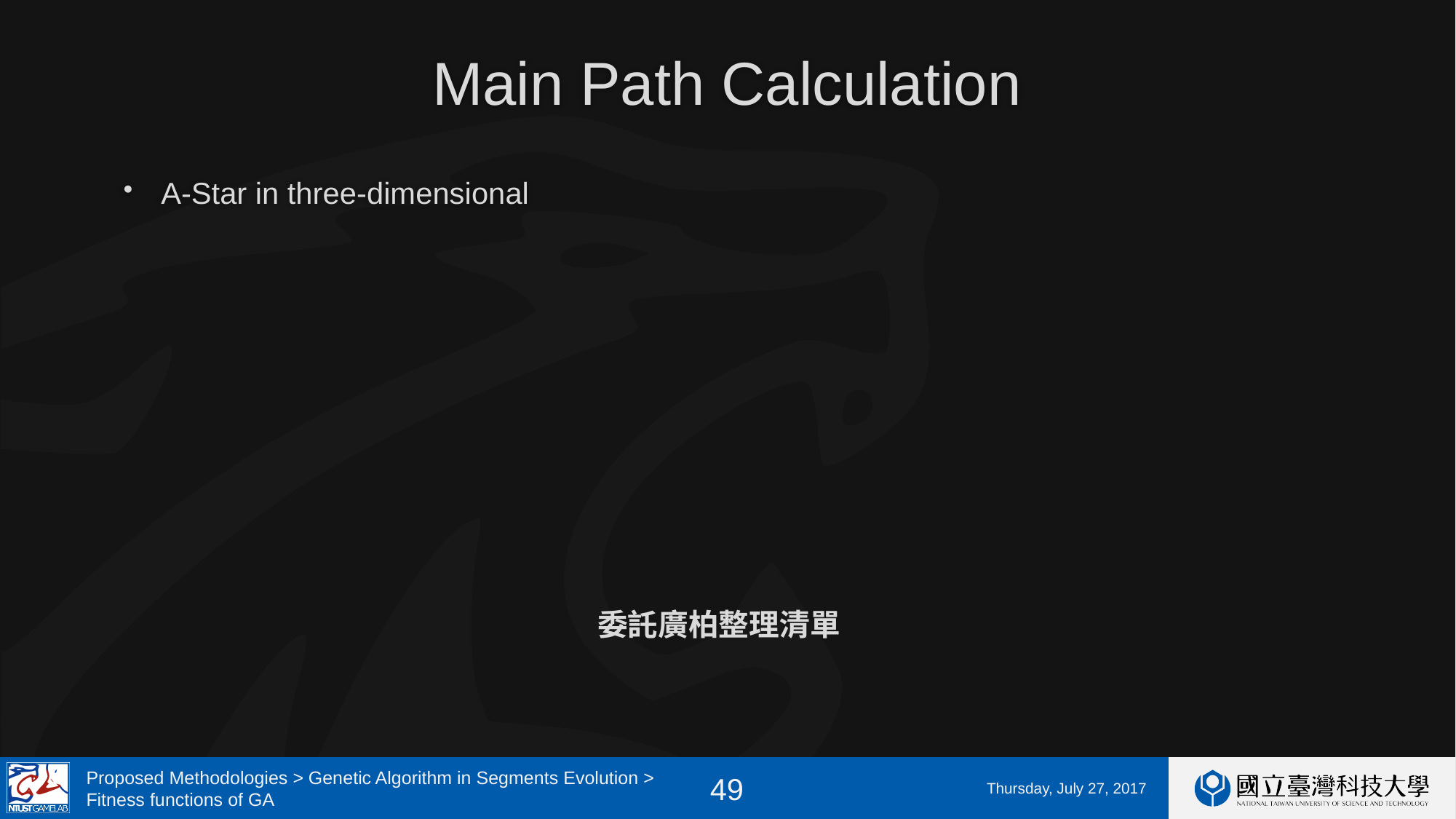

# Main Path Calculation
A-Star in three-dimensional
委託廣柏整理清單
Proposed Methodologies > Genetic Algorithm in Segments Evolution >
Fitness functions of GA
Thursday, July 27, 2017
49